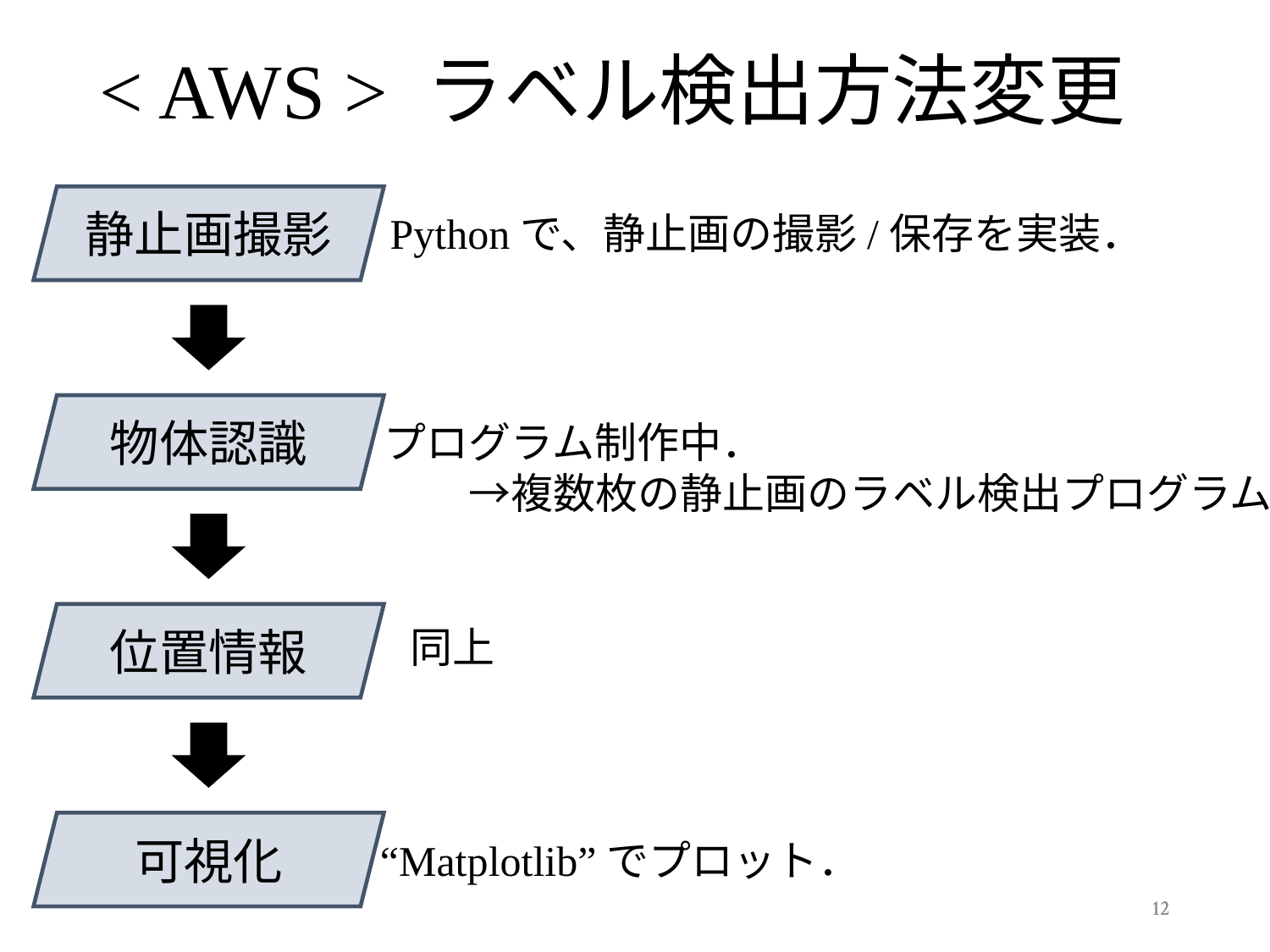

< AWS > ラベル検出方法変更
静止画撮影
Pythonで、静止画の撮影/保存を実装．

物体認識
プログラム制作中．
　　→複数枚の静止画のラベル検出プログラム

位置情報
同上

可視化
“Matplotlib”でプロット．
12
12